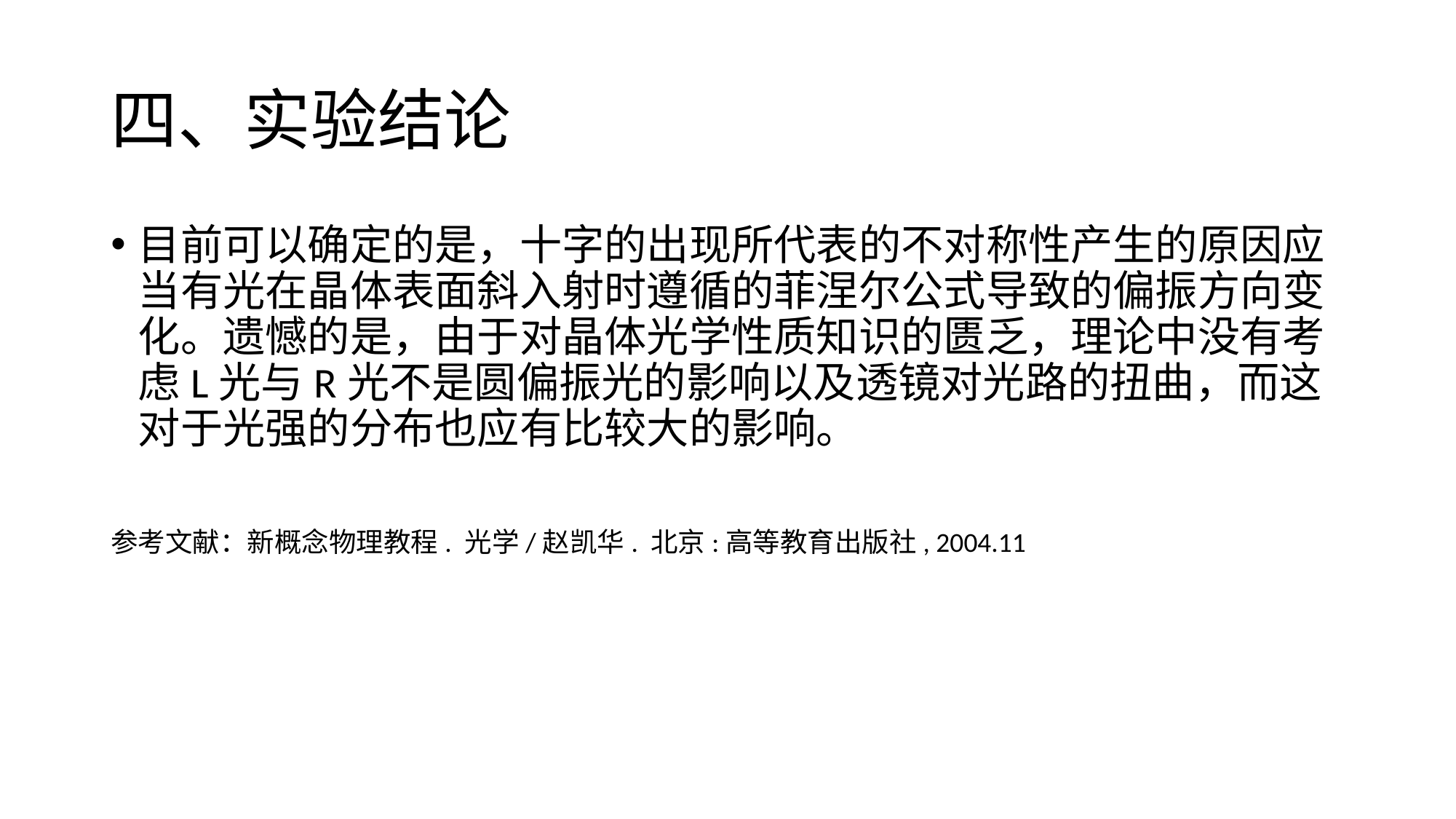

# 四、实验结论
目前可以确定的是，十字的出现所代表的不对称性产生的原因应当有光在晶体表面斜入射时遵循的菲涅尔公式导致的偏振方向变化。遗憾的是，由于对晶体光学性质知识的匮乏，理论中没有考虑L光与R光不是圆偏振光的影响以及透镜对光路的扭曲，而这对于光强的分布也应有比较大的影响。

参考文献：新概念物理教程. 光学/赵凯华. 北京:高等教育出版社, 2004.11